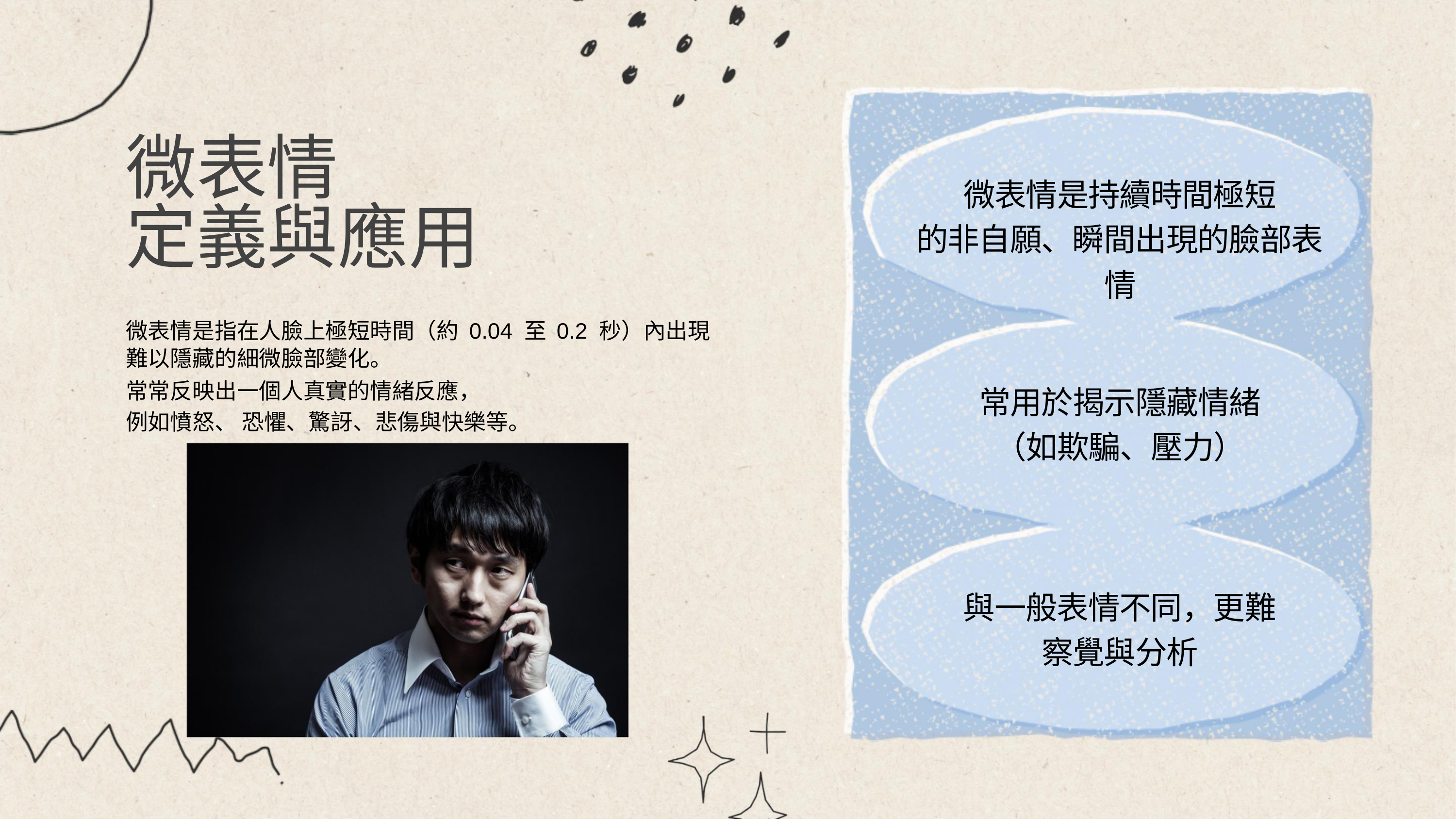

微表情
定義與應用
微表情是持續時間極短
的非自願、瞬間出現的臉部表
情
微表情是指在人臉上極短時間（約 0.04 至 0.2 秒）內出現
難以隱藏的細微臉部變化。
常用於揭示隱藏情緒
（如欺騙、壓力）
常常反映出一個人真實的情緒反應，
例如憤怒、 恐懼、驚訝、悲傷與快樂等。
與一般表情不同，更難
察覺與分析